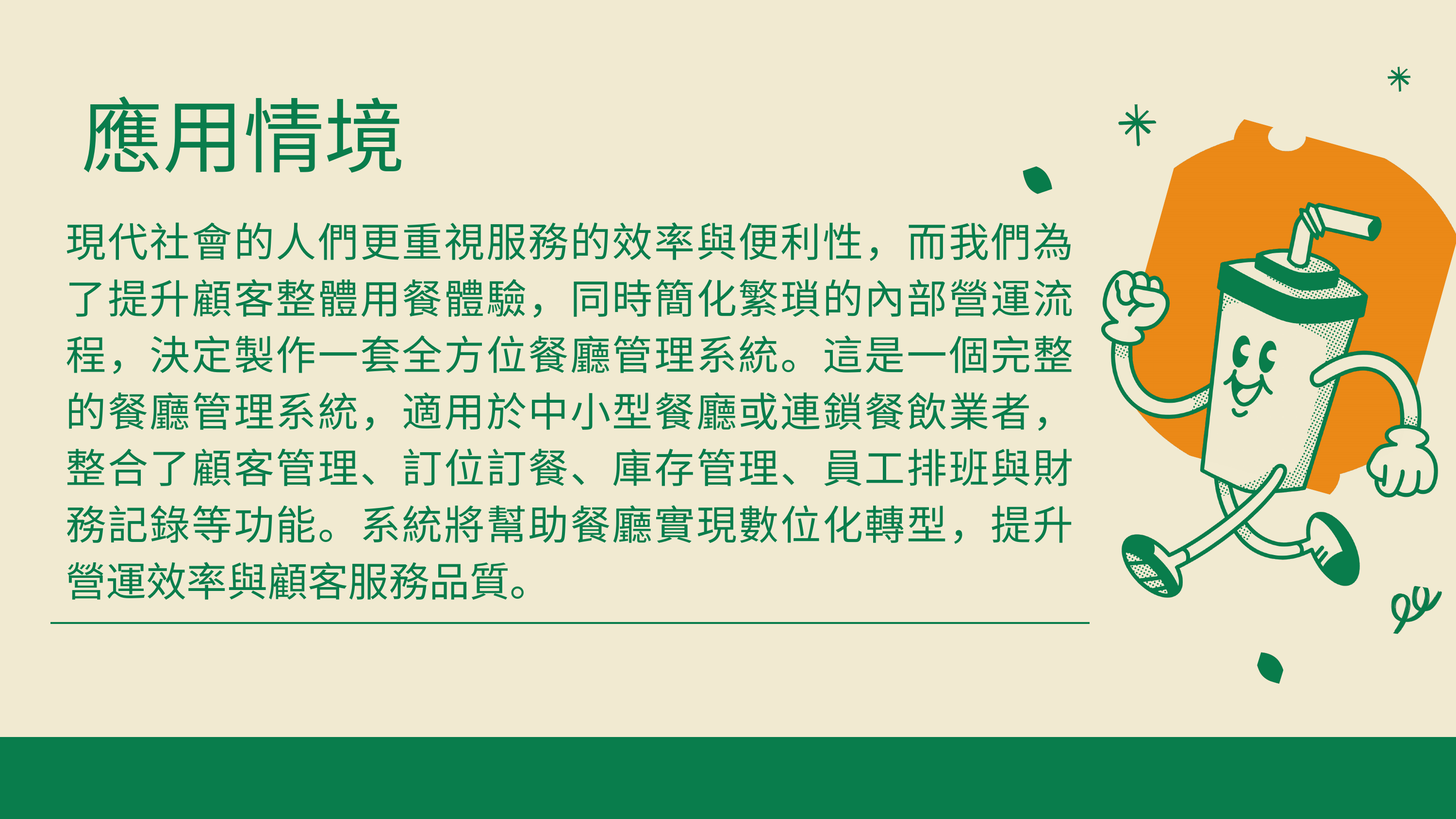

應用情境

| 現代社會的人們更重視服務的效率與便利性，而我們為了提升顧客整體用餐體驗，同時簡化繁瑣的內部營運流程，決定製作一套全方位餐廳管理系統。這是一個完整的餐廳管理系統，適用於中小型餐廳或連鎖餐飲業者，整合了顧客管理、訂位訂餐、庫存管理、員工排班與財務記錄等功能。系統將幫助餐廳實現數位化轉型，提升營運效率與顧客服務品質。 |
| --- |